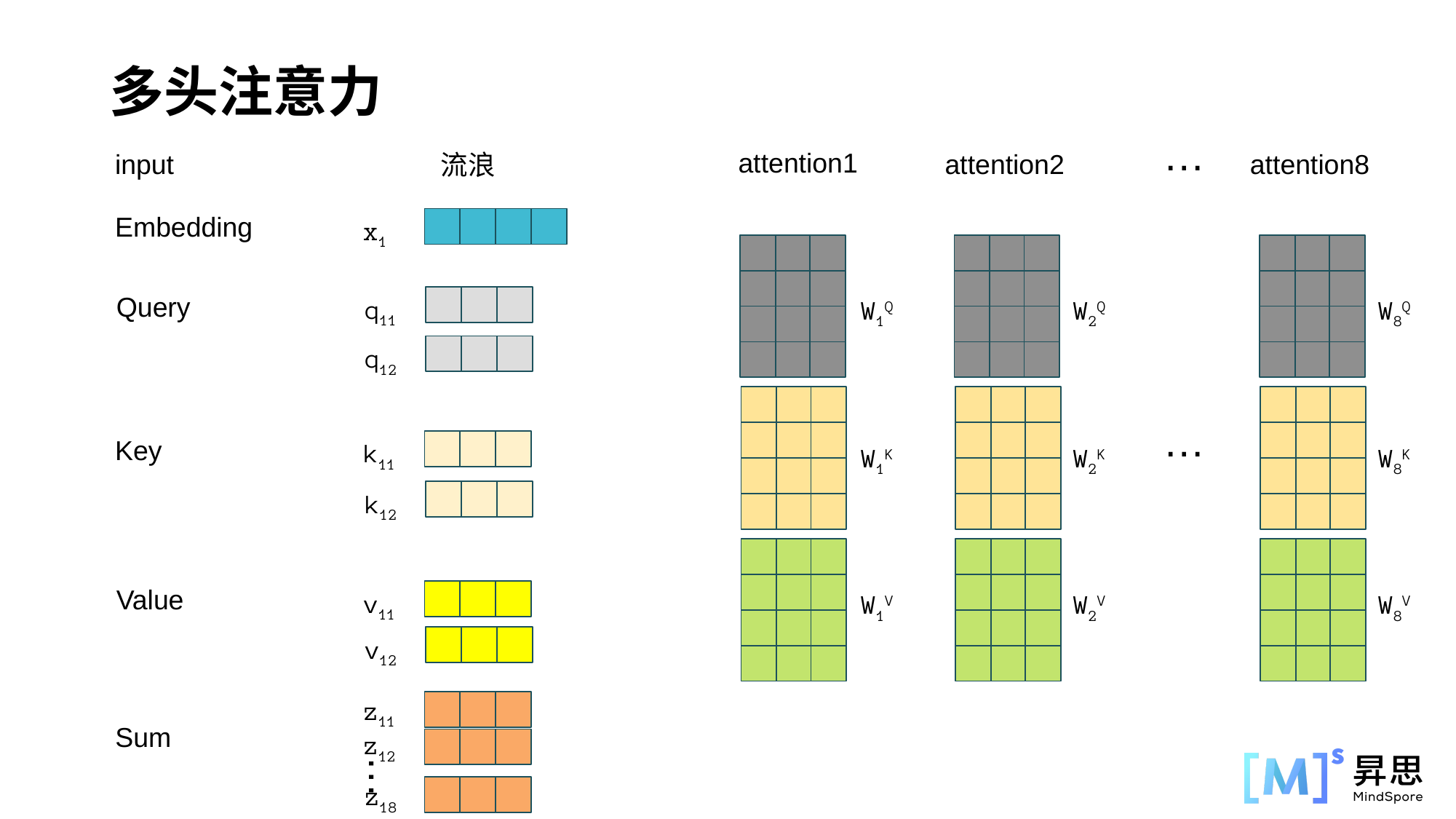

多头注意力
…
attention1
input
流浪
attention2
attention8
Embedding
x1

Query
q11

W1Q
W2Q
W8Q
q12

…
Key
k11

W1K
W2K
W8K
k12

Value
v11

W1V
W2V
W8V
v12

z11

Sum
z12

…
z18